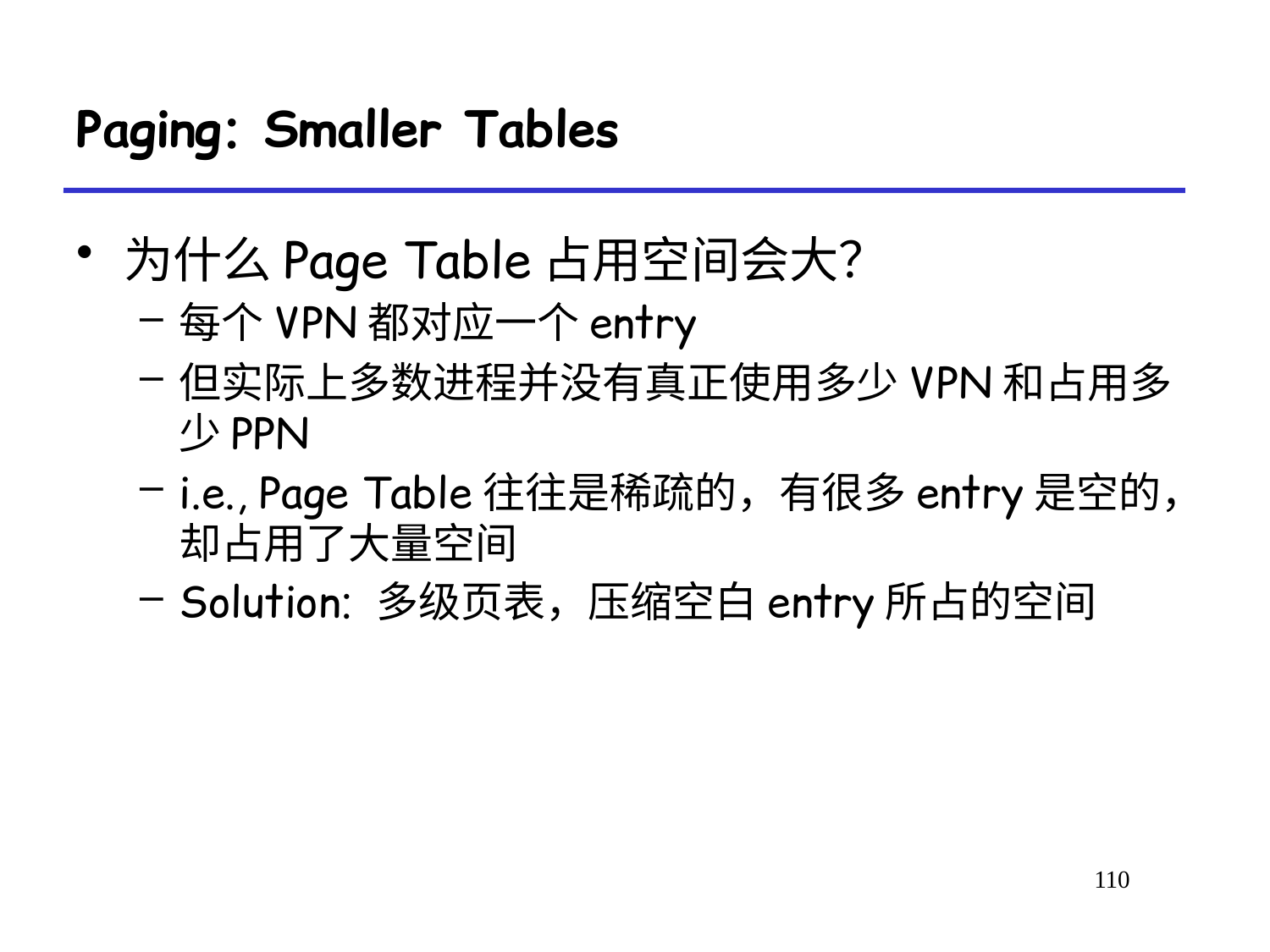

# Paging: Smaller Tables
为什么Page Table占用空间会大？
每个VPN都对应一个entry
但实际上多数进程并没有真正使用多少VPN和占用多少PPN
i.e., Page Table往往是稀疏的，有很多entry是空的，却占用了大量空间
Solution: 多级页表，压缩空白entry所占的空间
110